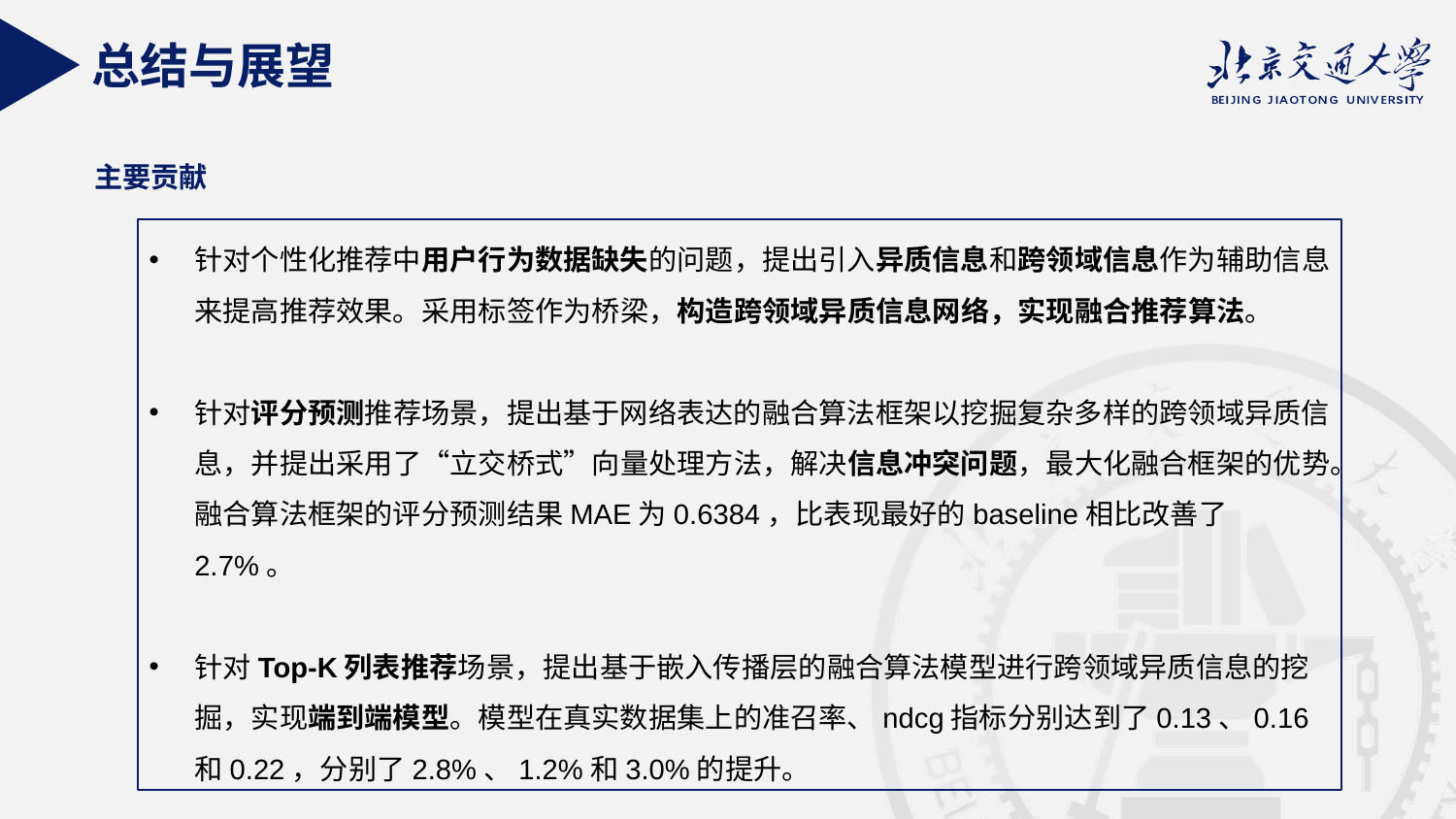

总结与展望
主要贡献
针对个性化推荐中用户行为数据缺失的问题，提出引入异质信息和跨领域信息作为辅助信息来提高推荐效果。采用标签作为桥梁，构造跨领域异质信息网络，实现融合推荐算法。

针对评分预测推荐场景，提出基于网络表达的融合算法框架以挖掘复杂多样的跨领域异质信息，并提出采用了“立交桥式”向量处理方法，解决信息冲突问题，最大化融合框架的优势。融合算法框架的评分预测结果MAE为0.6384，比表现最好的baseline相比改善了2.7%。

针对Top-K列表推荐场景，提出基于嵌入传播层的融合算法模型进行跨领域异质信息的挖掘，实现端到端模型。模型在真实数据集上的准召率、ndcg指标分别达到了0.13、0.16和0.22，分别了2.8%、1.2%和3.0%的提升。